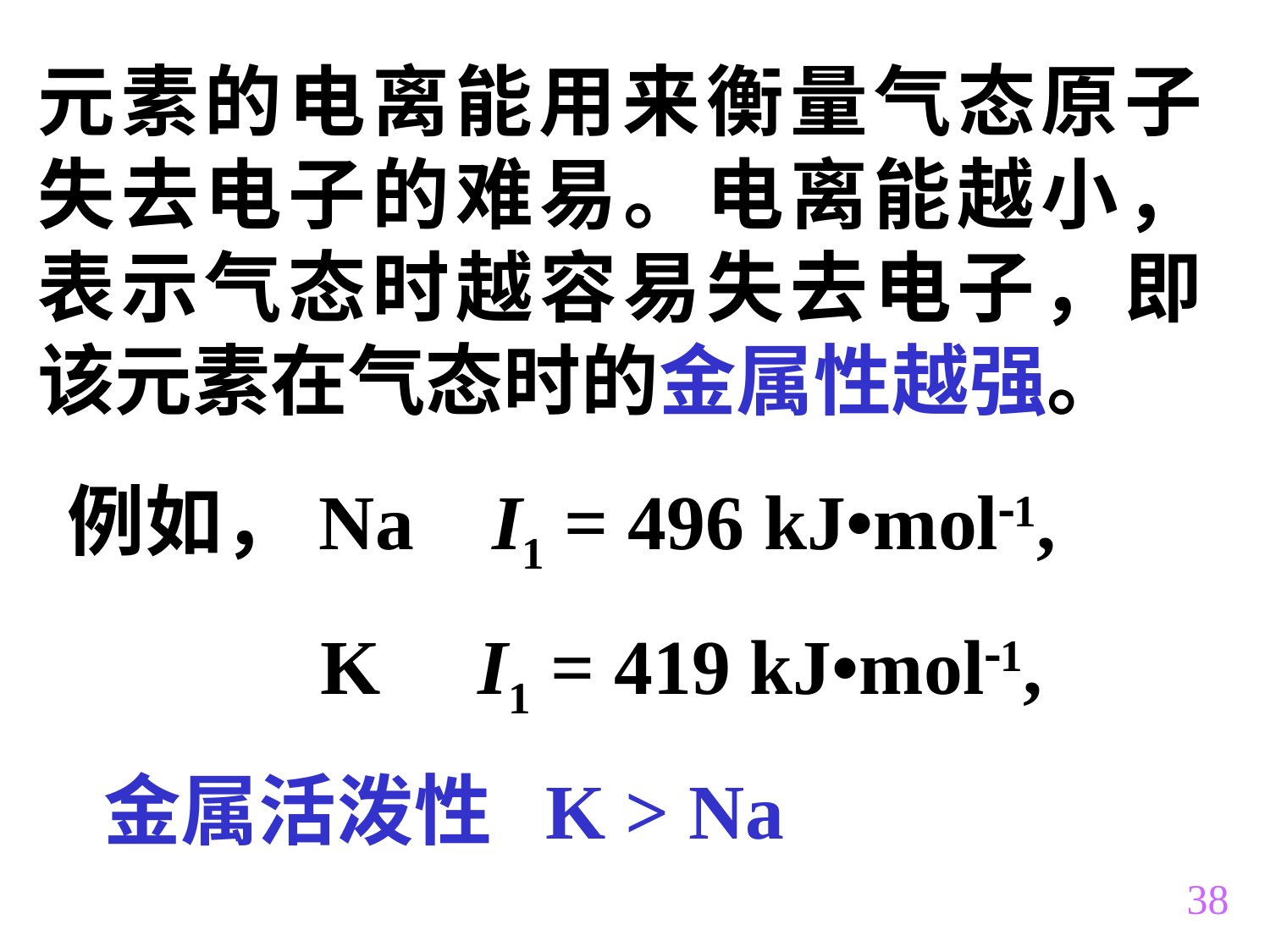

元素的电离能用来衡量气态原子失去电子的难易。电离能越小，表示气态时越容易失去电子，即该元素在气态时的金属性越强。
例如，Na    I1 = 496 kJ•mol−1,
             K     I1 = 419 kJ•mol−1,
 金属活泼性  K > Na